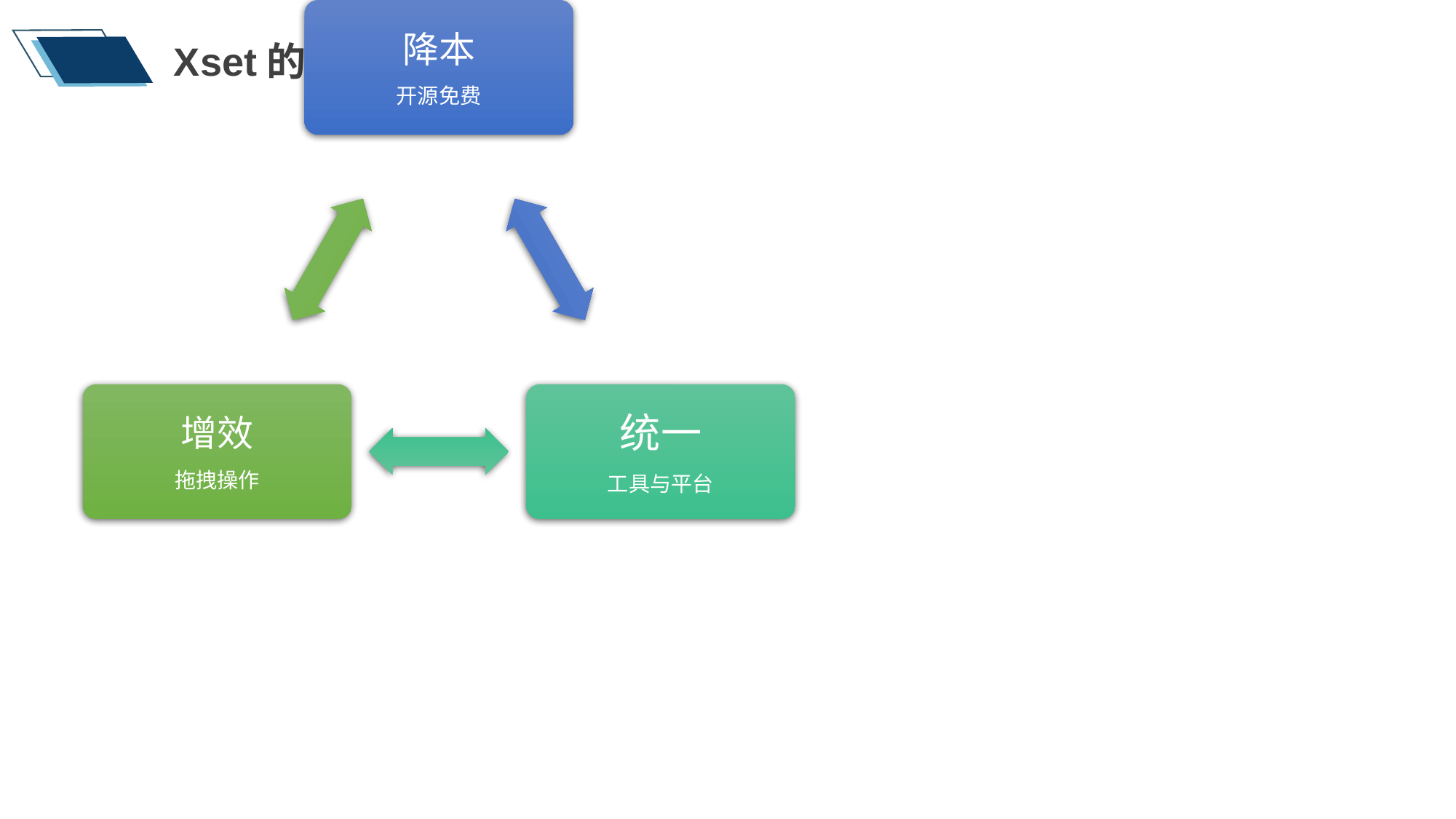

Xset的价值达成
降本
开源免费

统一
工具与平台

增效
拖拽操作